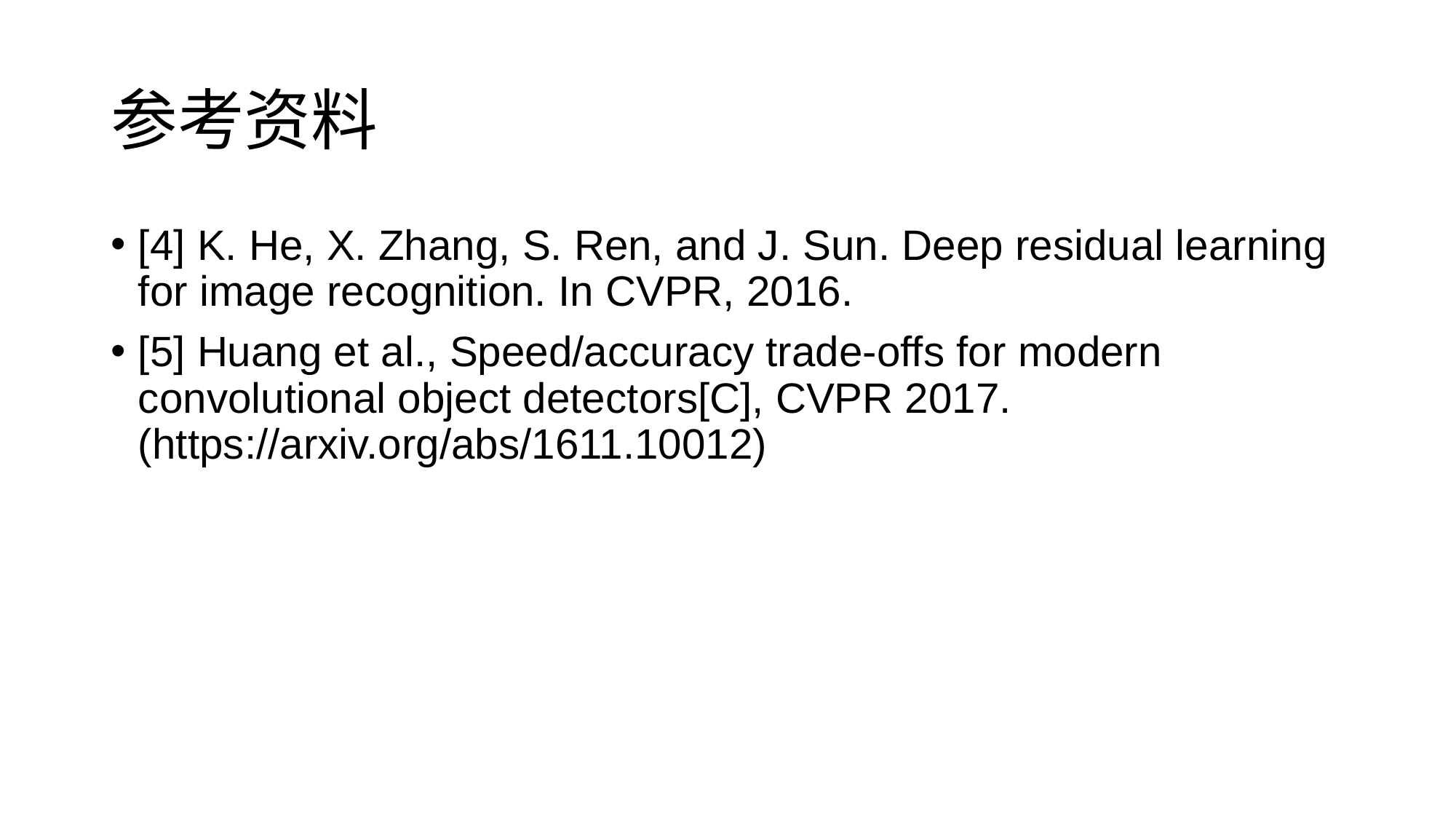

# 参考资料
[4] K. He, X. Zhang, S. Ren, and J. Sun. Deep residual learning for image recognition. In CVPR, 2016.
[5] Huang et al., Speed/accuracy trade-offs for modern convolutional object detectors[C], CVPR 2017. (https://arxiv.org/abs/1611.10012)